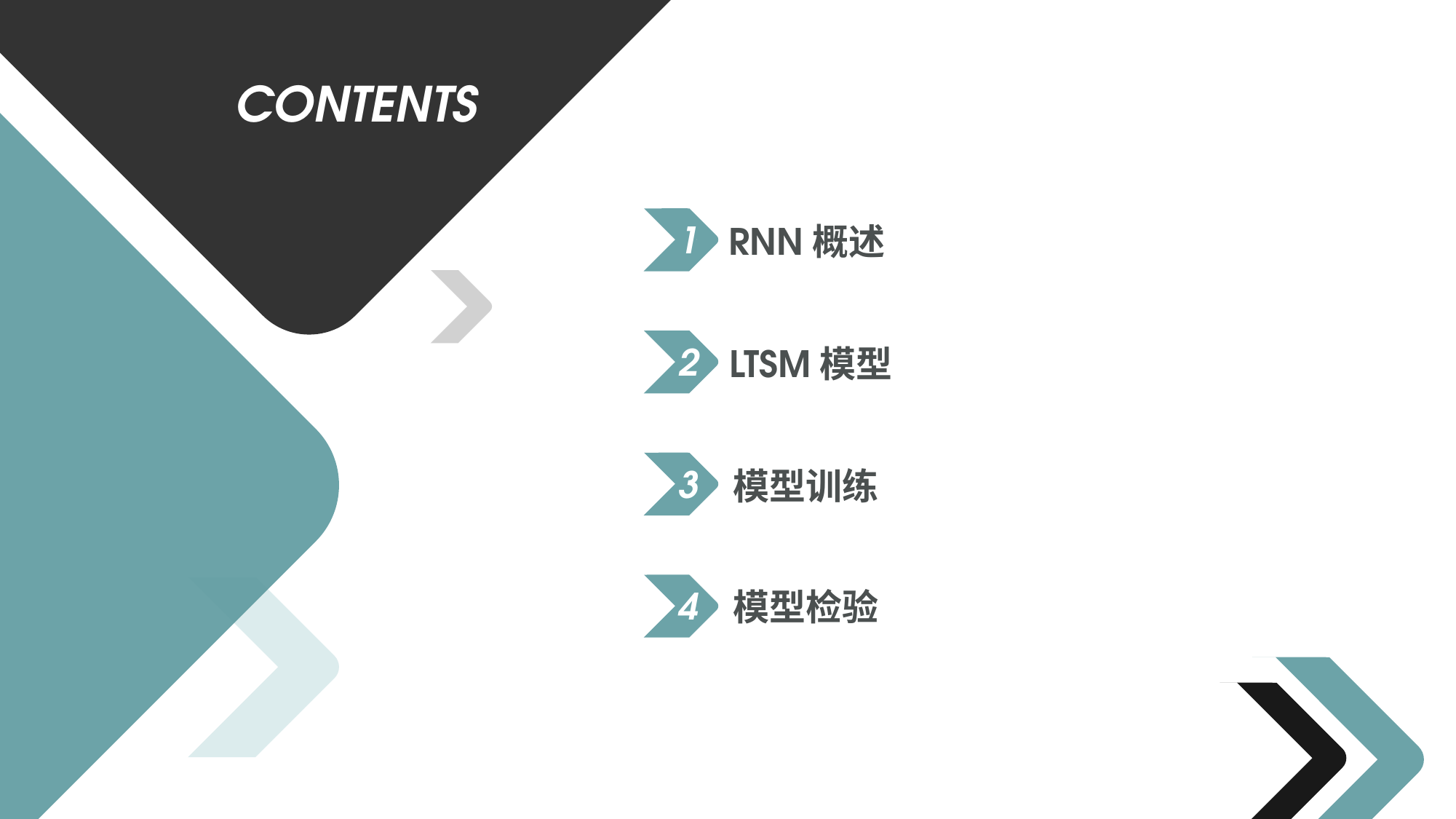

CONTENTS
https://www.ypppt.com/

1
RNN概述

2
LTSM模型

3
模型训练

4
模型检验